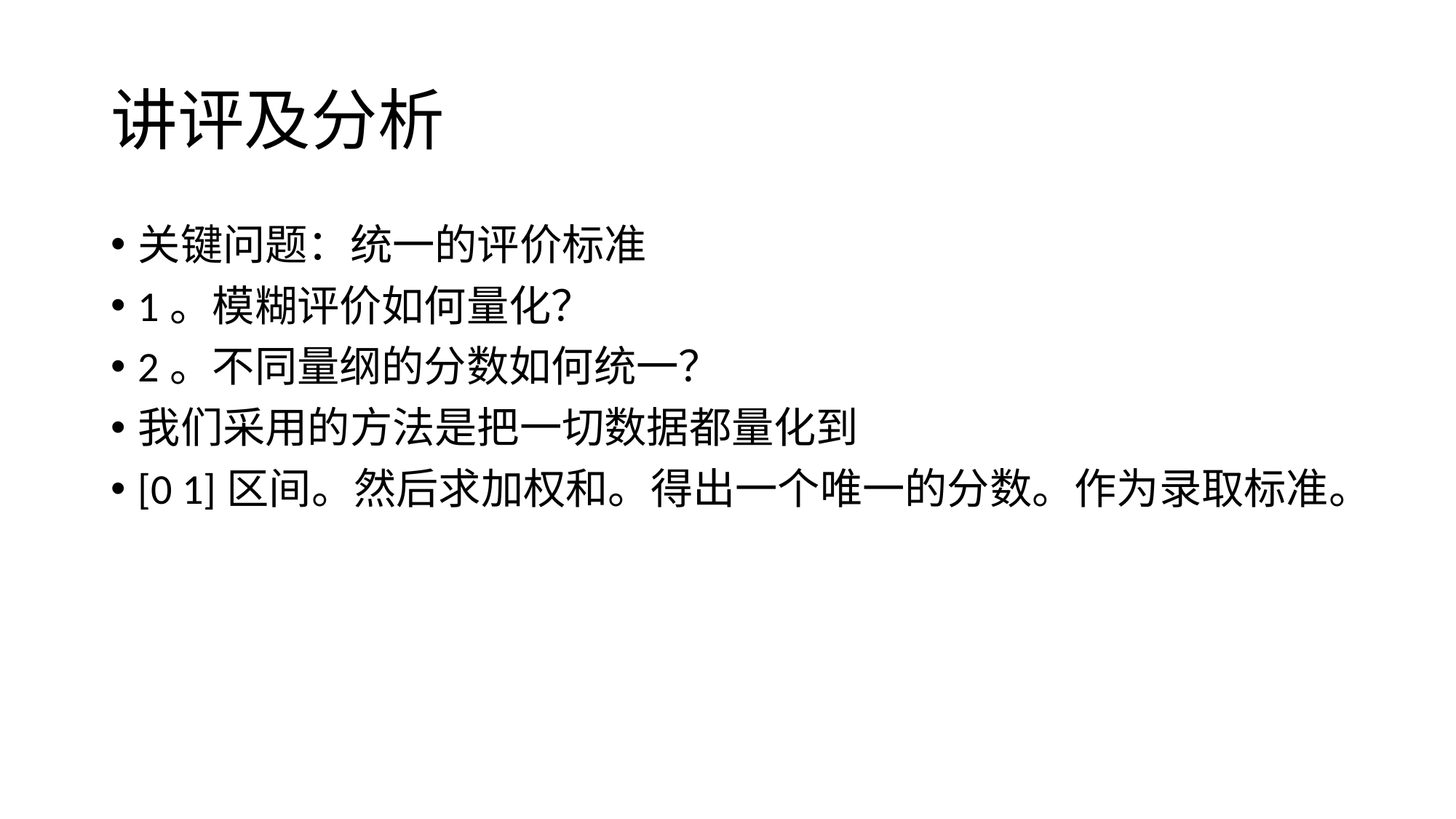

# 讲评及分析
关键问题：统一的评价标准
1。模糊评价如何量化？
2。不同量纲的分数如何统一？
我们采用的方法是把一切数据都量化到
[0 1]区间。然后求加权和。得出一个唯一的分数。作为录取标准。